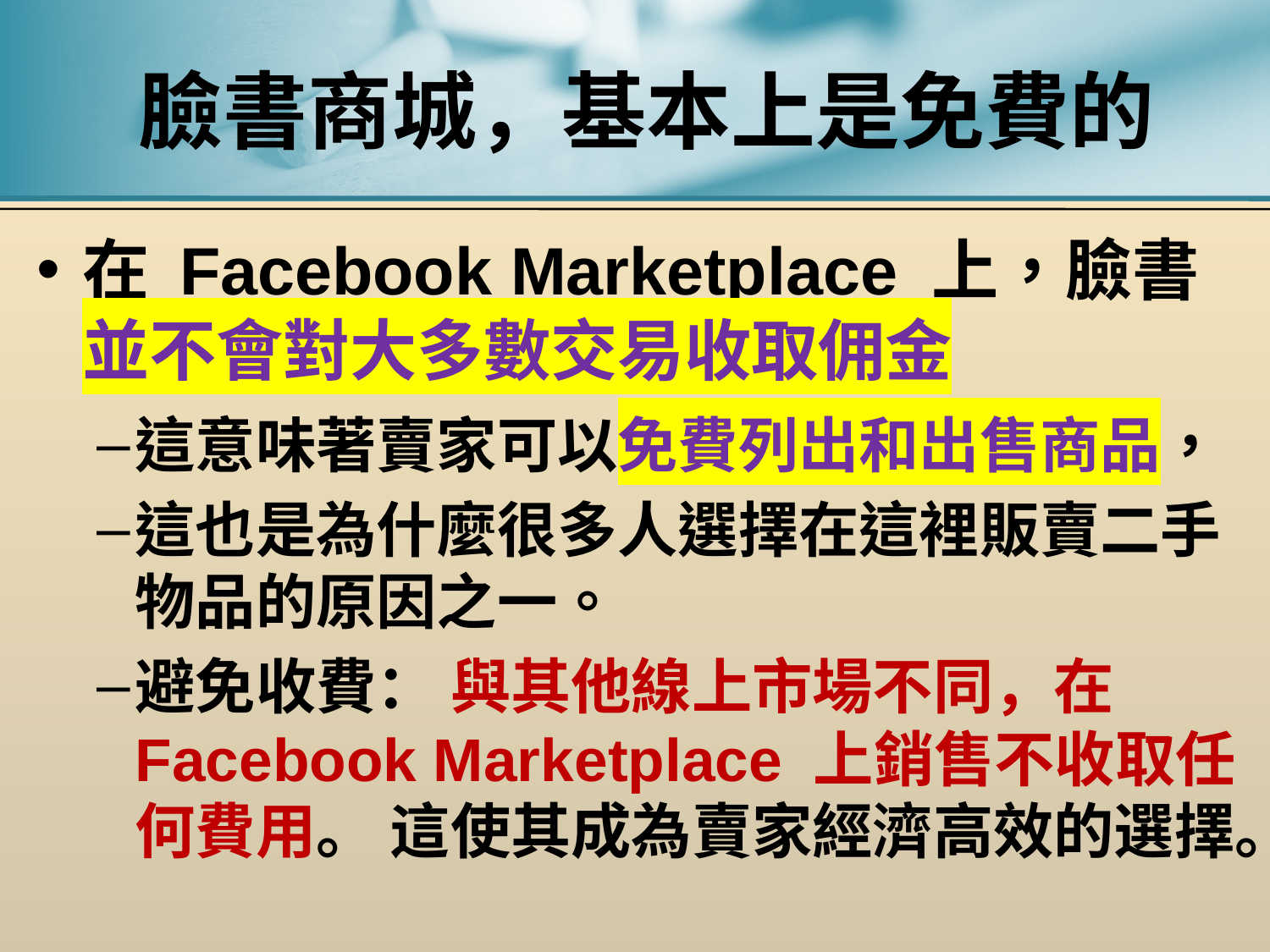

# 臉書商城，基本上是免費的
在 Facebook Marketplace 上，臉書並不會對大多數交易收取佣金
這意味著賣家可以免費列出和出售商品，
這也是為什麼很多人選擇在這裡販賣二手物品的原因之一。
避免收費： 與其他線上市場不同，在 Facebook Marketplace 上銷售不收取任何費用。 這使其成為賣家經濟高效的選擇。